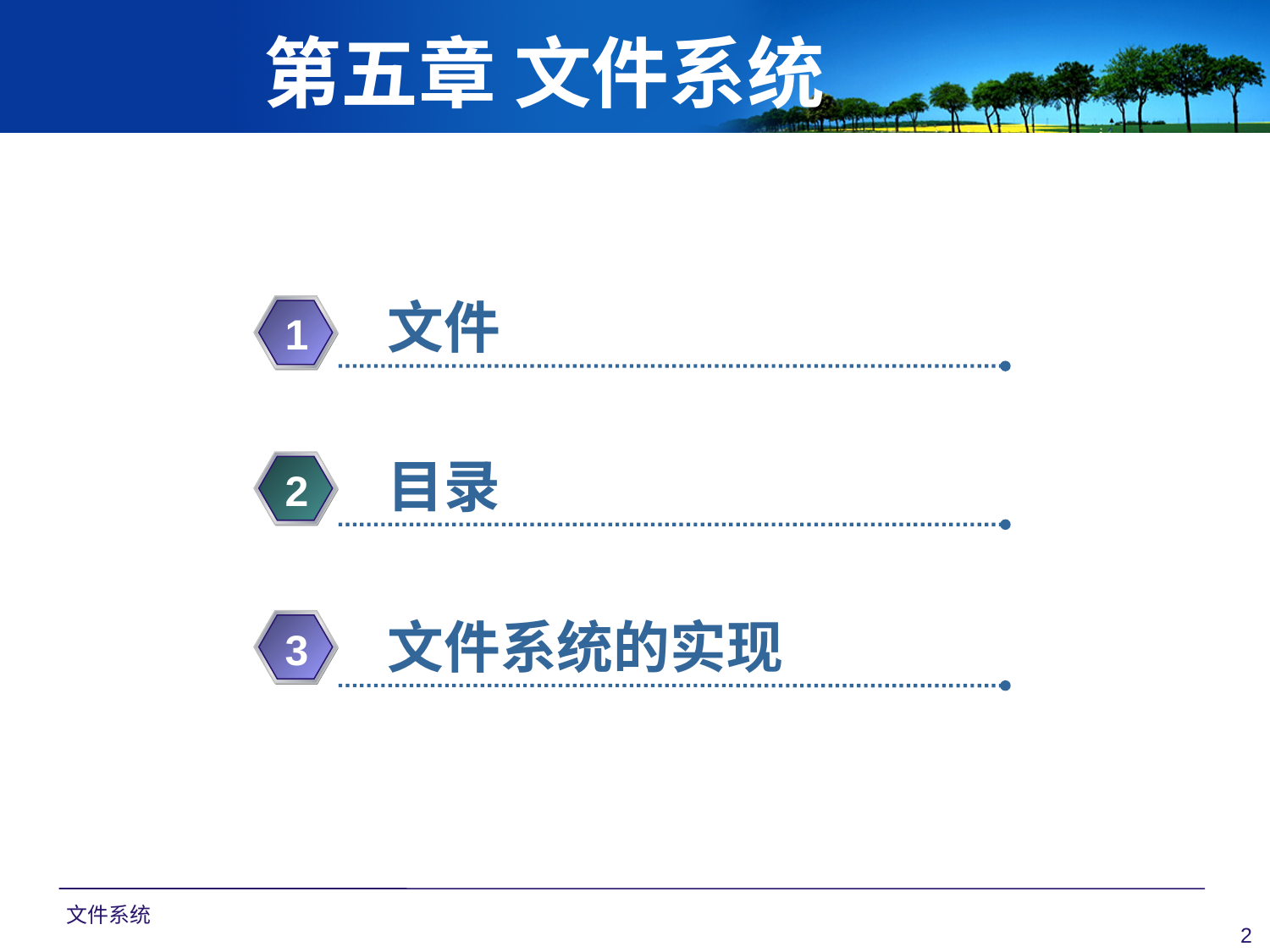

# 第五章 文件系统

文件

1

目录

2

文件系统的实现

3

文件系统
2